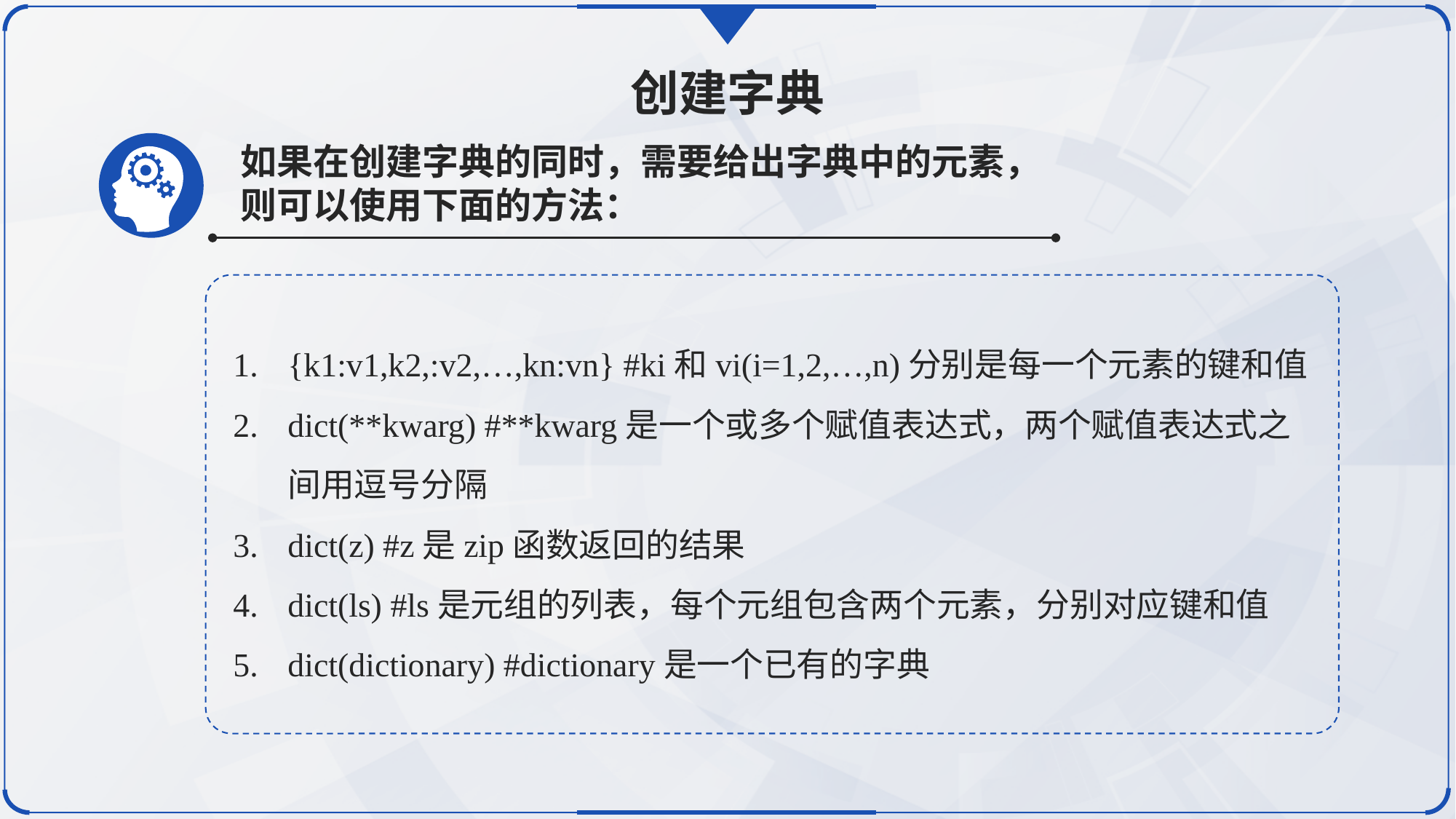

创建字典

如果在创建字典的同时，需要给出字典中的元素，
则可以使用下面的方法：

{k1:v1,k2,:v2,…,kn:vn} #ki和vi(i=1,2,…,n)分别是每一个元素的键和值
dict(**kwarg) #**kwarg是一个或多个赋值表达式，两个赋值表达式之间用逗号分隔
dict(z) #z是zip函数返回的结果
dict(ls) #ls是元组的列表，每个元组包含两个元素，分别对应键和值
dict(dictionary) #dictionary是一个已有的字典